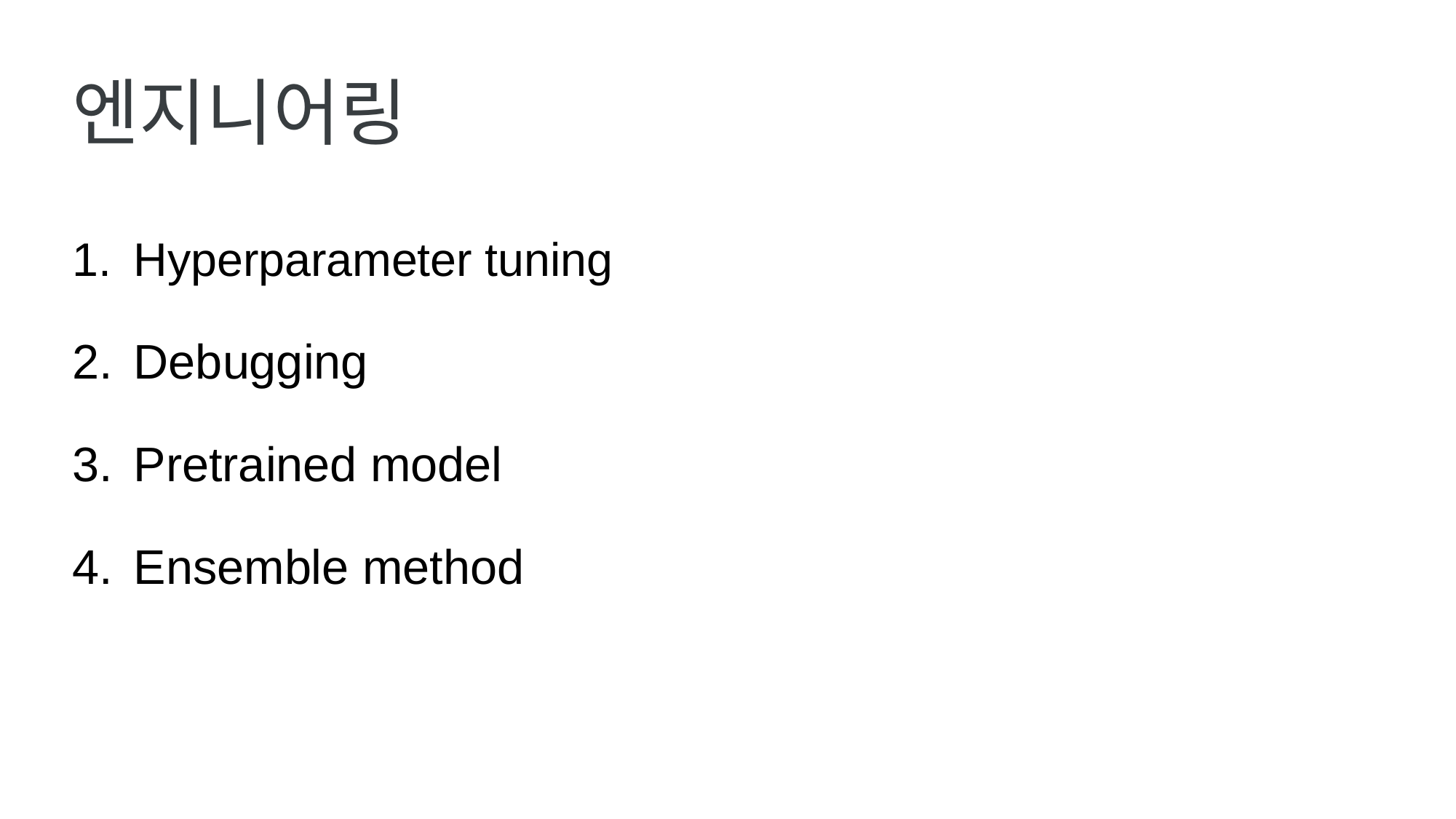

# 엔지니어링
Hyperparameter tuning
Debugging
Pretrained model
Ensemble method